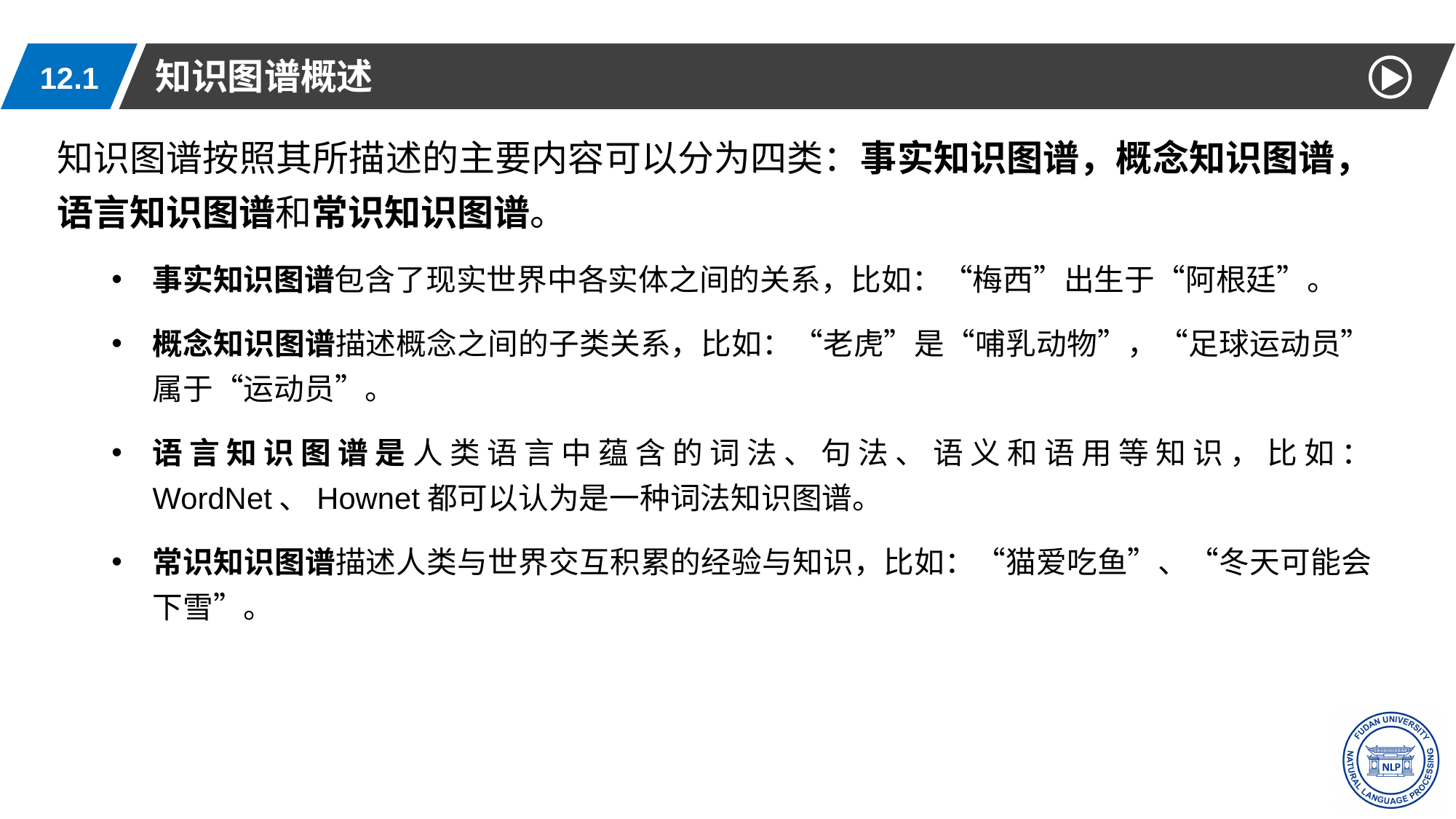

知识图谱概述
12.1

知识图谱按照其所描述的主要内容可以分为四类：事实知识图谱，概念知识图谱，语言知识图谱和常识知识图谱。
事实知识图谱包含了现实世界中各实体之间的关系，比如：“梅西”出生于“阿根廷”。
概念知识图谱描述概念之间的子类关系，比如：“老虎”是“哺乳动物”，“足球运动员”属于“运动员”。
语言知识图谱是人类语言中蕴含的词法、句法、语义和语用等知识，比如： WordNet、Hownet都可以认为是一种词法知识图谱。
常识知识图谱描述人类与世界交互积累的经验与知识，比如：“猫爱吃鱼”、“冬天可能会下雪”。
7